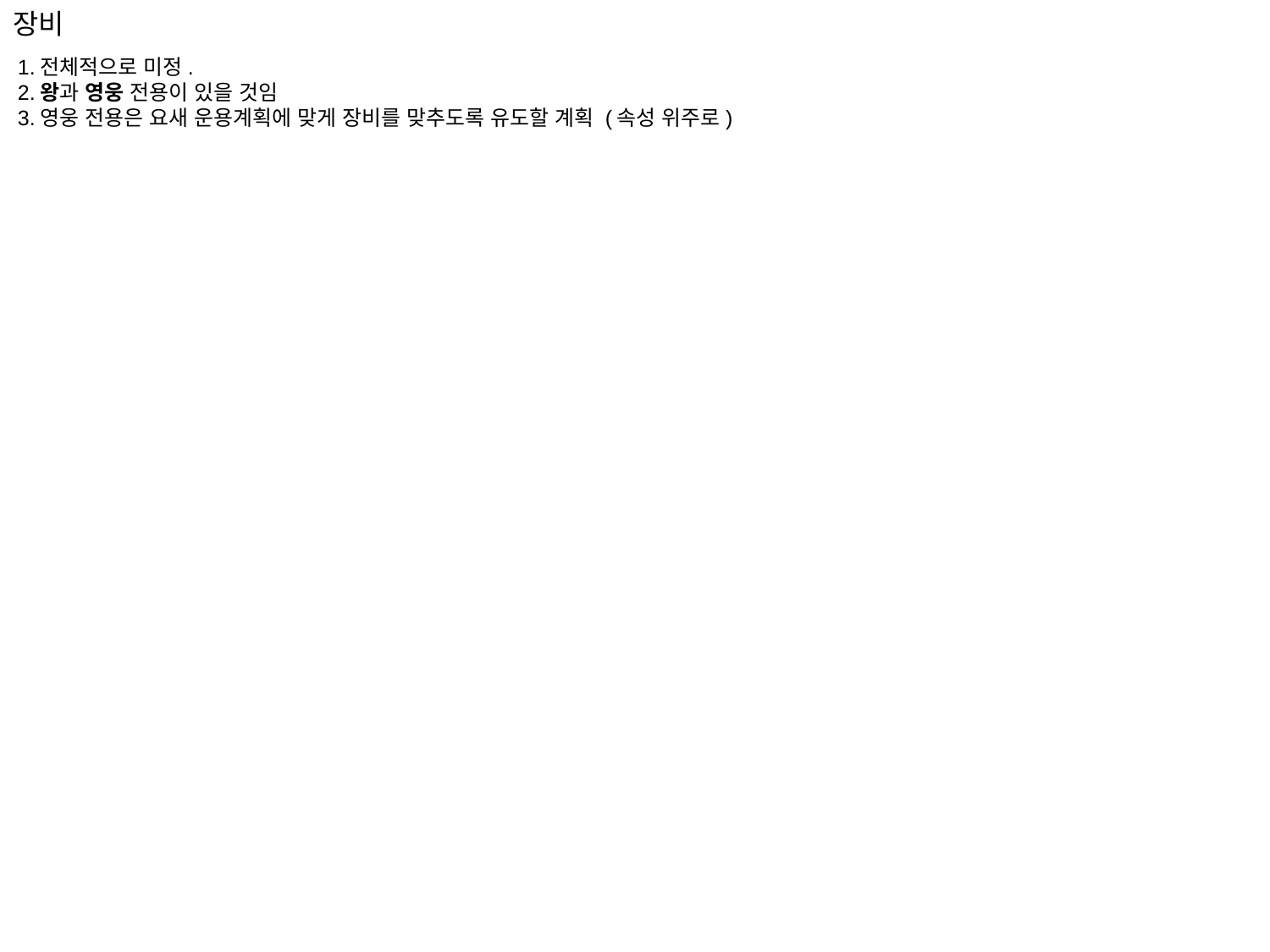

장비
1.전체적으로 미정.
2.왕과 영웅 전용이 있을 것임
3.영웅 전용은 요새 운용계획에 맞게 장비를 맞추도록 유도할 계획 (속성 위주로)